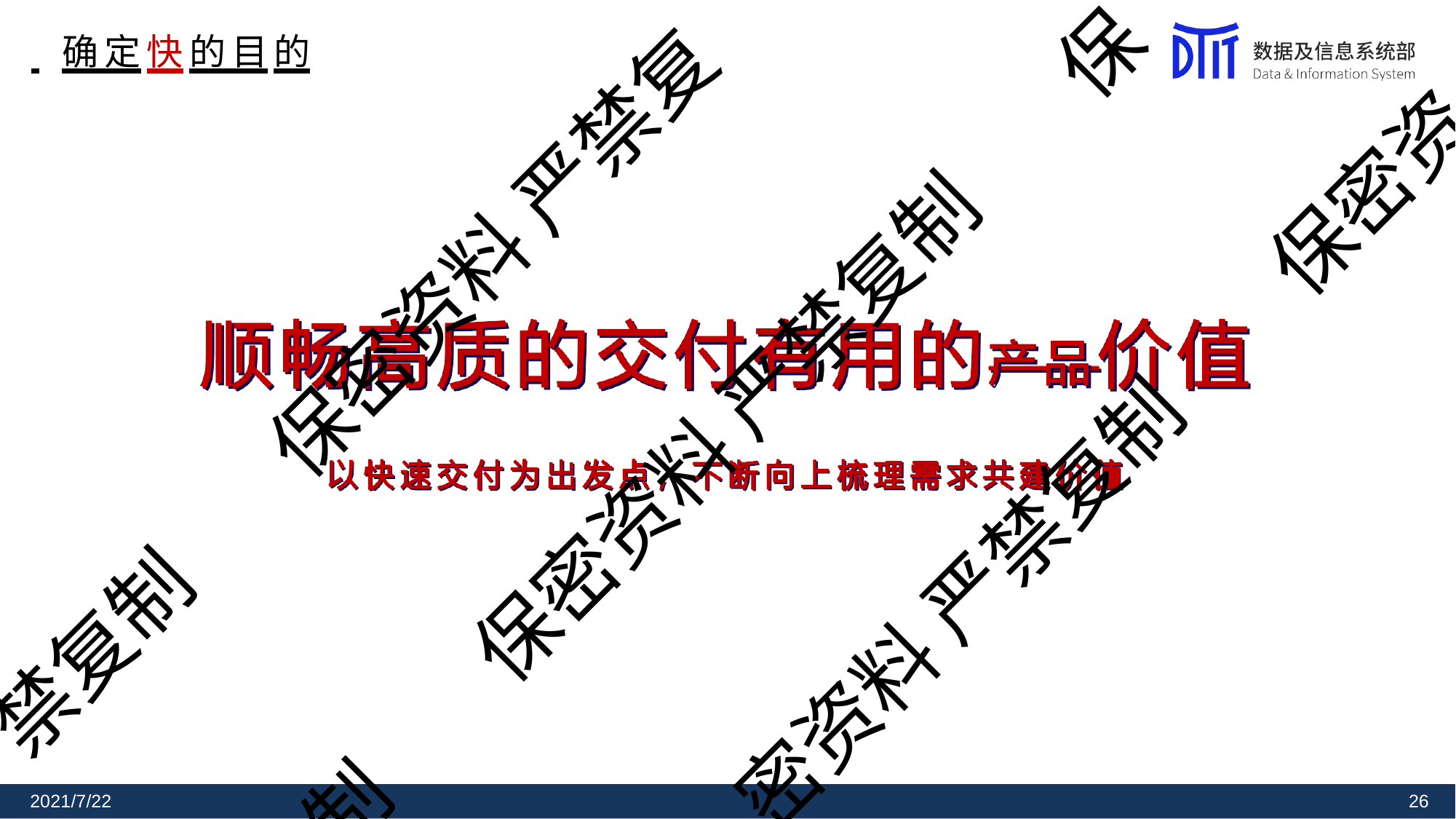

保
# 确定快的目的
保密资
保密资料 严禁复

保密资料 严禁复制

密资料 严禁复制
禁复制
制
26
2021/7/22